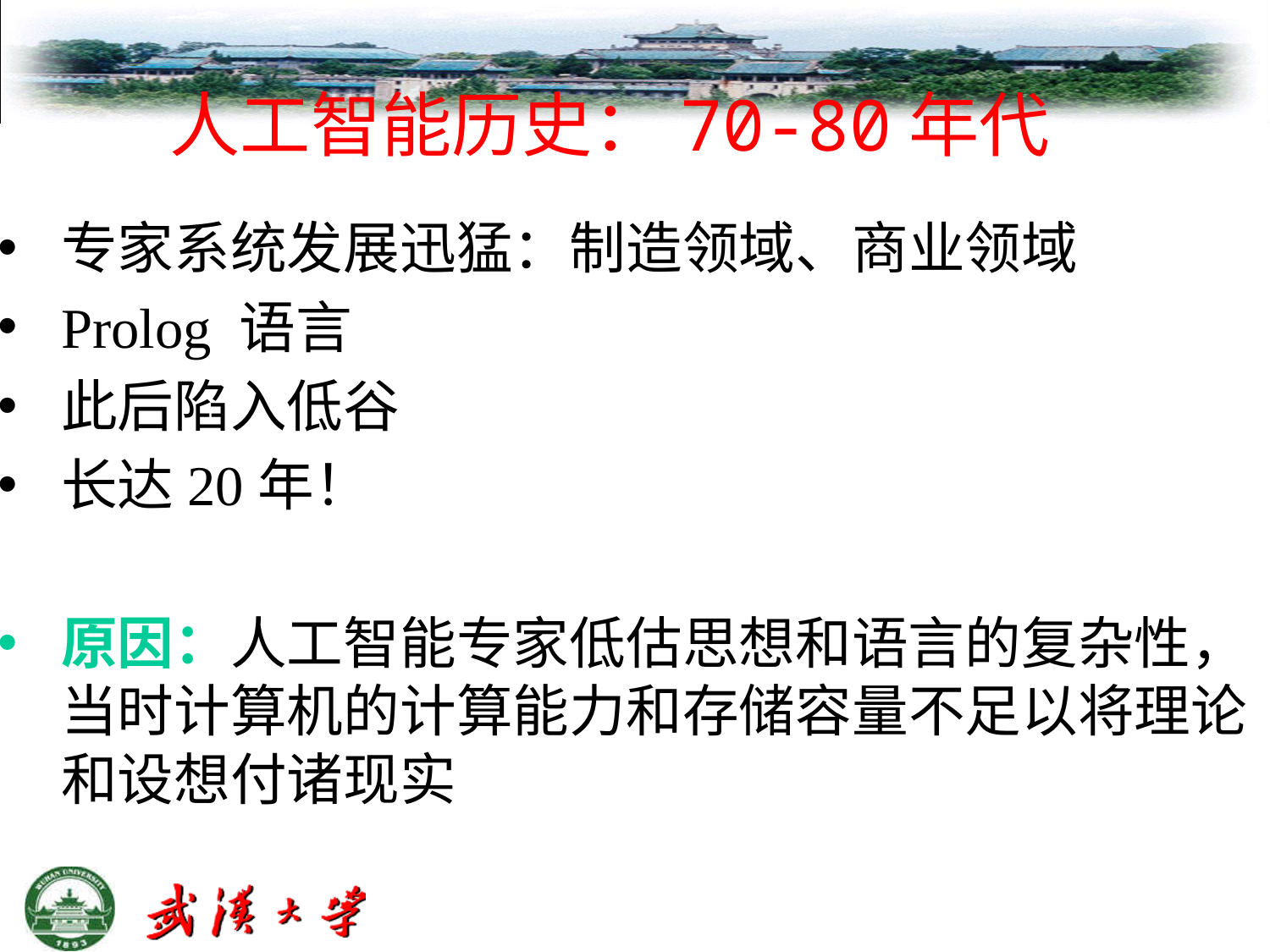

# 人工智能历史：70-80年代
专家系统发展迅猛：制造领域、商业领域
Prolog 语言
此后陷入低谷
长达20年！

原因：人工智能专家低估思想和语言的复杂性，当时计算机的计算能力和存储容量不足以将理论和设想付诸现实